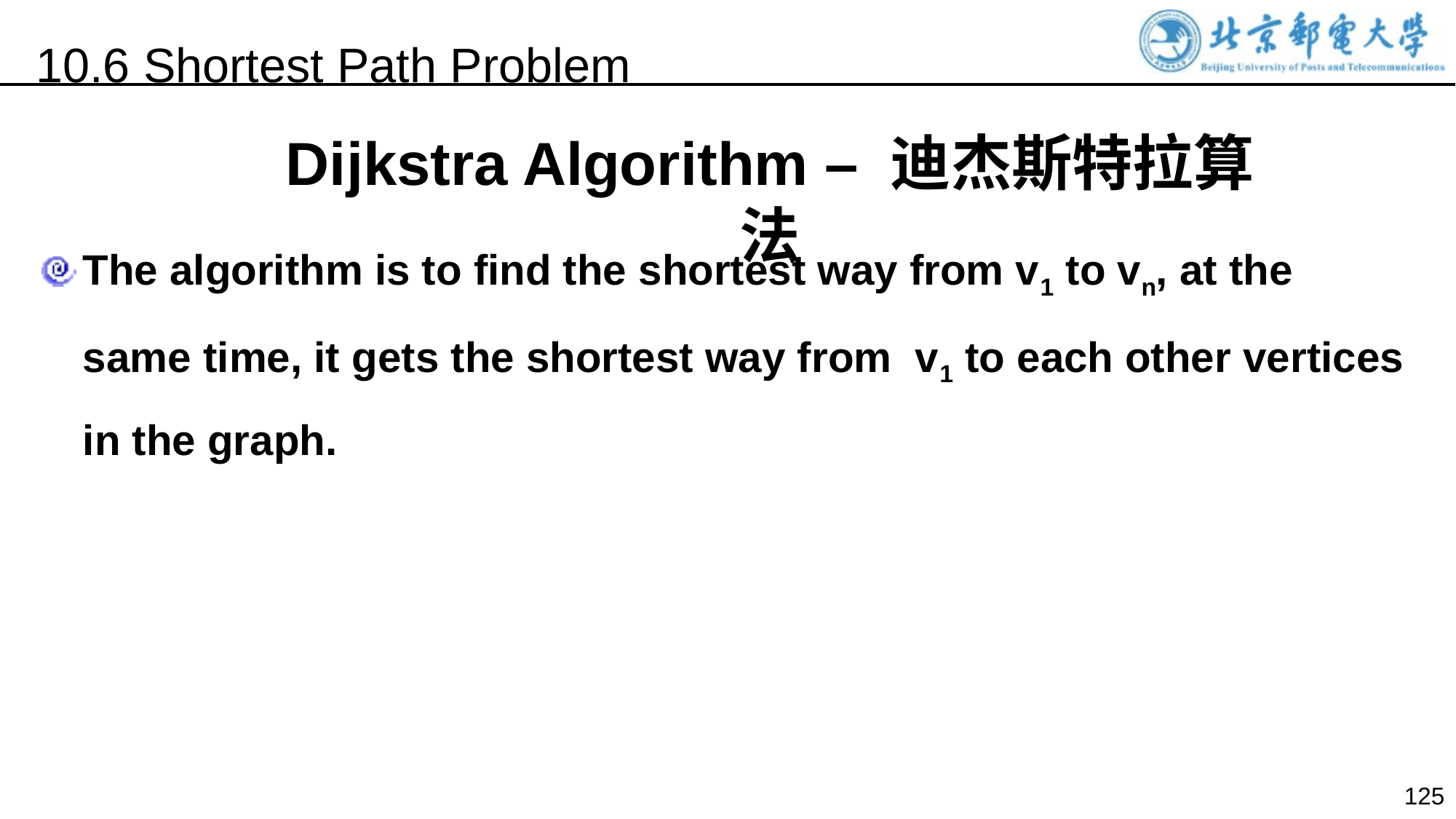

10.6 Shortest Path Problem
Dijkstra Algorithm – 迪杰斯特拉算法
The algorithm is to find the shortest way from v1 to vn, at the same time, it gets the shortest way from  v1 to each other vertices in the graph.